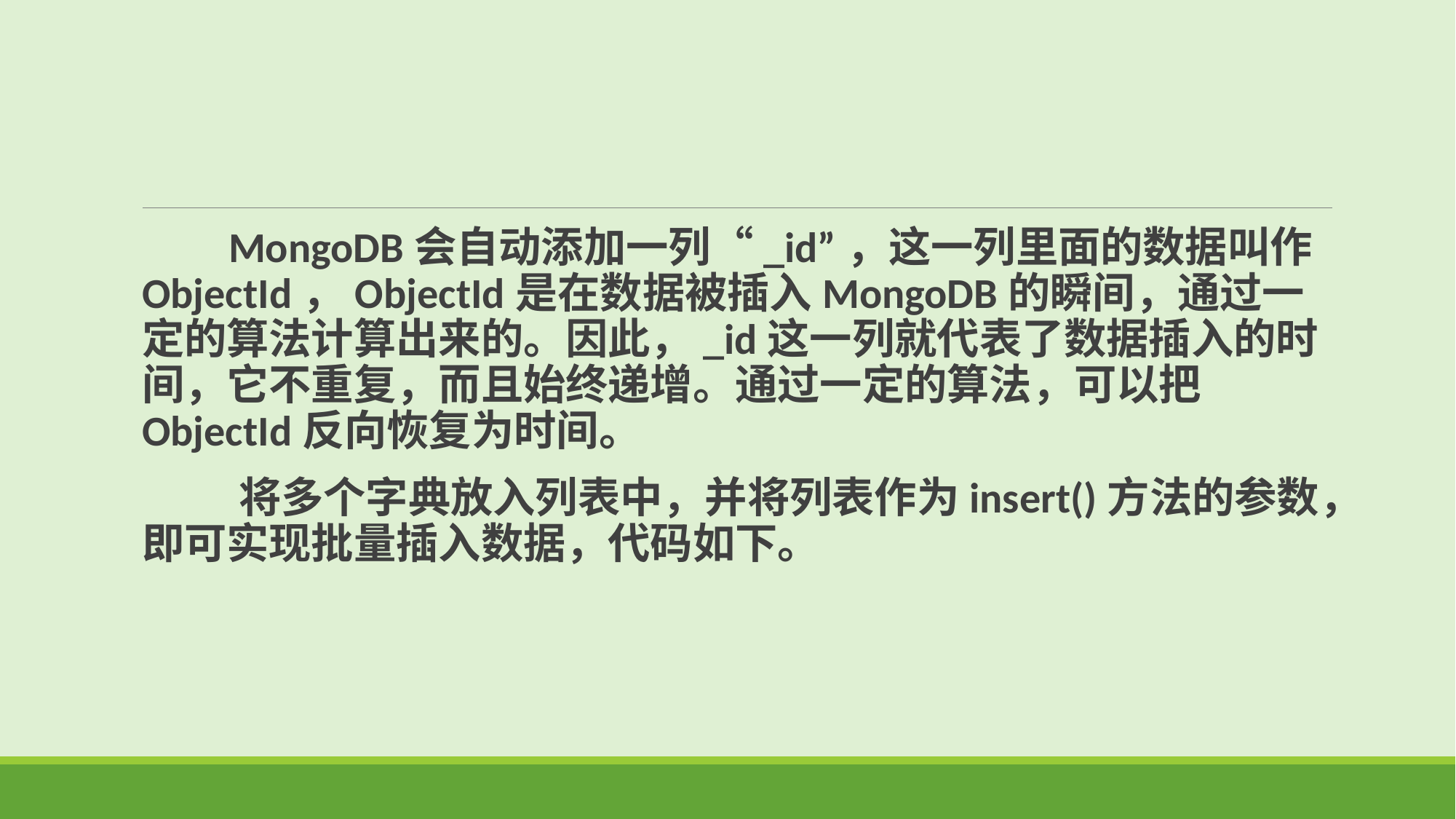

MongoDB会自动添加一列“_id”，这一列里面的数据叫作ObjectId，ObjectId是在数据被插入MongoDB的瞬间，通过一定的算法计算出来的。因此，_id这一列就代表了数据插入的时间，它不重复，而且始终递增。通过一定的算法，可以把ObjectId反向恢复为时间。
         将多个字典放入列表中，并将列表作为insert()方法的参数，即可实现批量插入数据，代码如下。